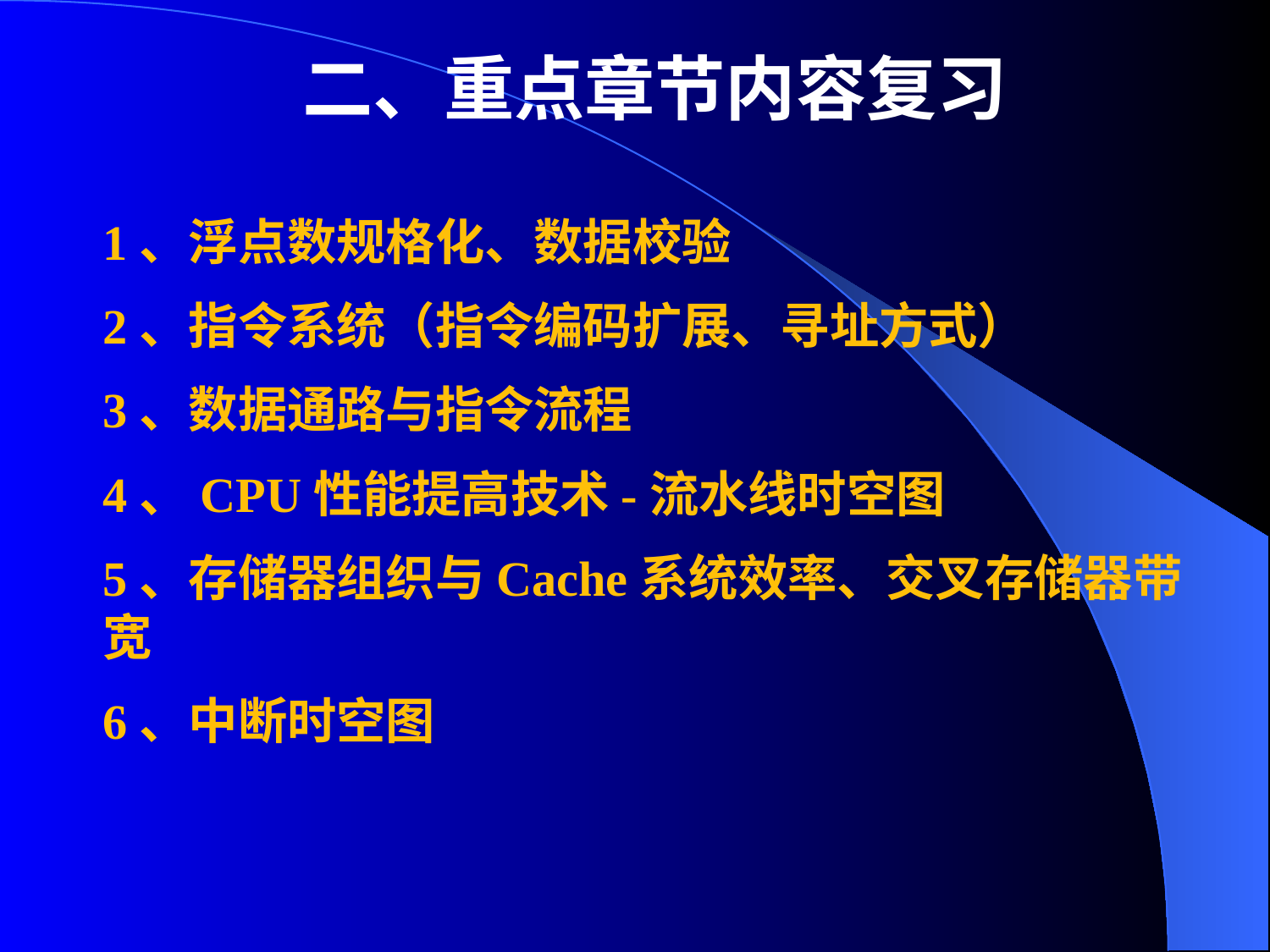

二、重点章节内容复习
1、浮点数规格化、数据校验
2、指令系统（指令编码扩展、寻址方式）
3、数据通路与指令流程
4、CPU性能提高技术-流水线时空图
5、存储器组织与Cache系统效率、交叉存储器带宽
6、中断时空图